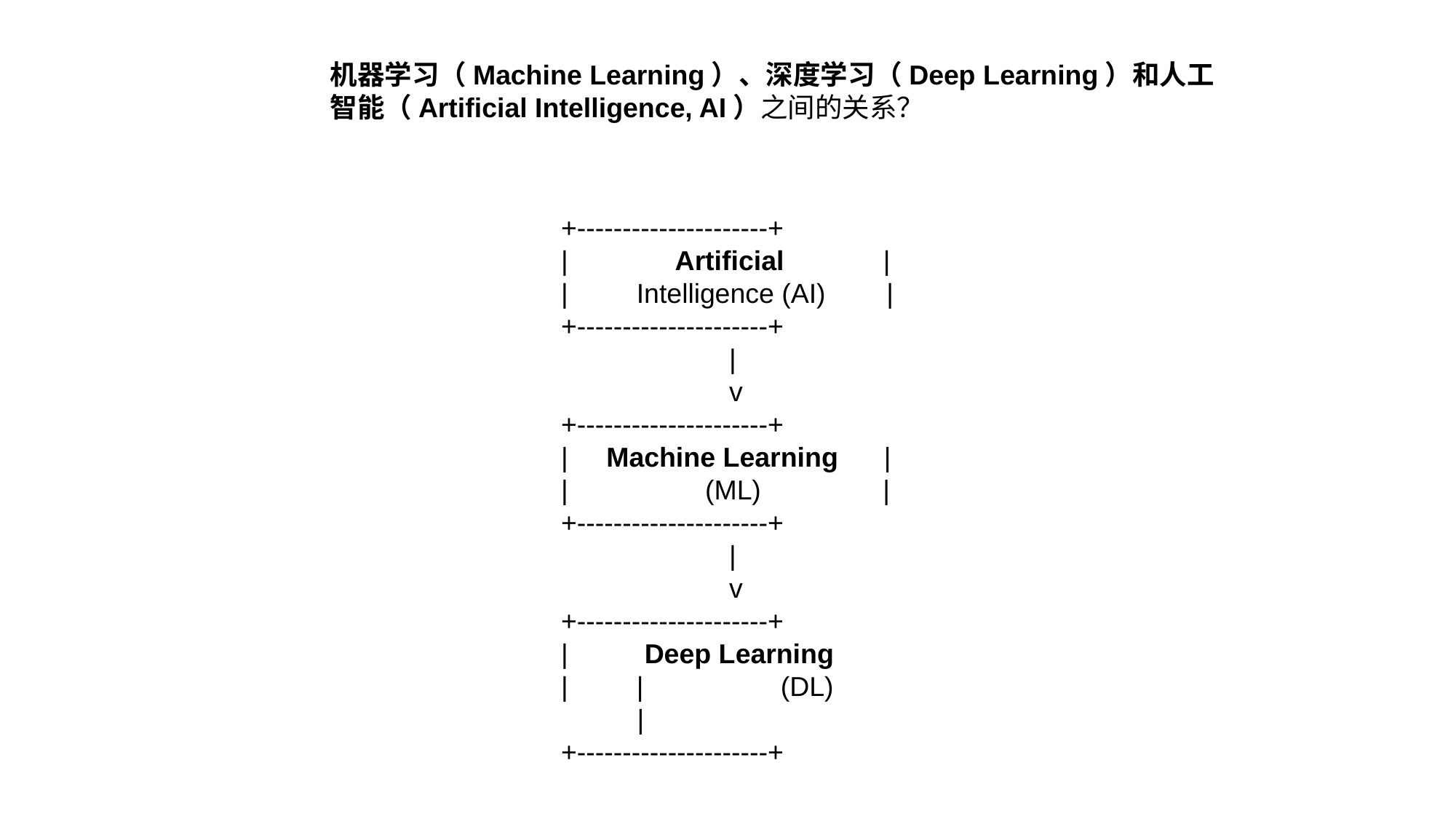

机器学习（Machine Learning）、深度学习（Deep Learning）和人工智能（Artificial Intelligence, AI）之间的关系？
+---------------------+
|              Artificial             |
|         Intelligence (AI)        |
+---------------------+
                      |
                      v
+---------------------+
|     Machine Learning      |
|                  (ML)                |
+---------------------+
                      |
                      v
+---------------------+
|          Deep Learning        |         |                  (DL)                  |
+---------------------+